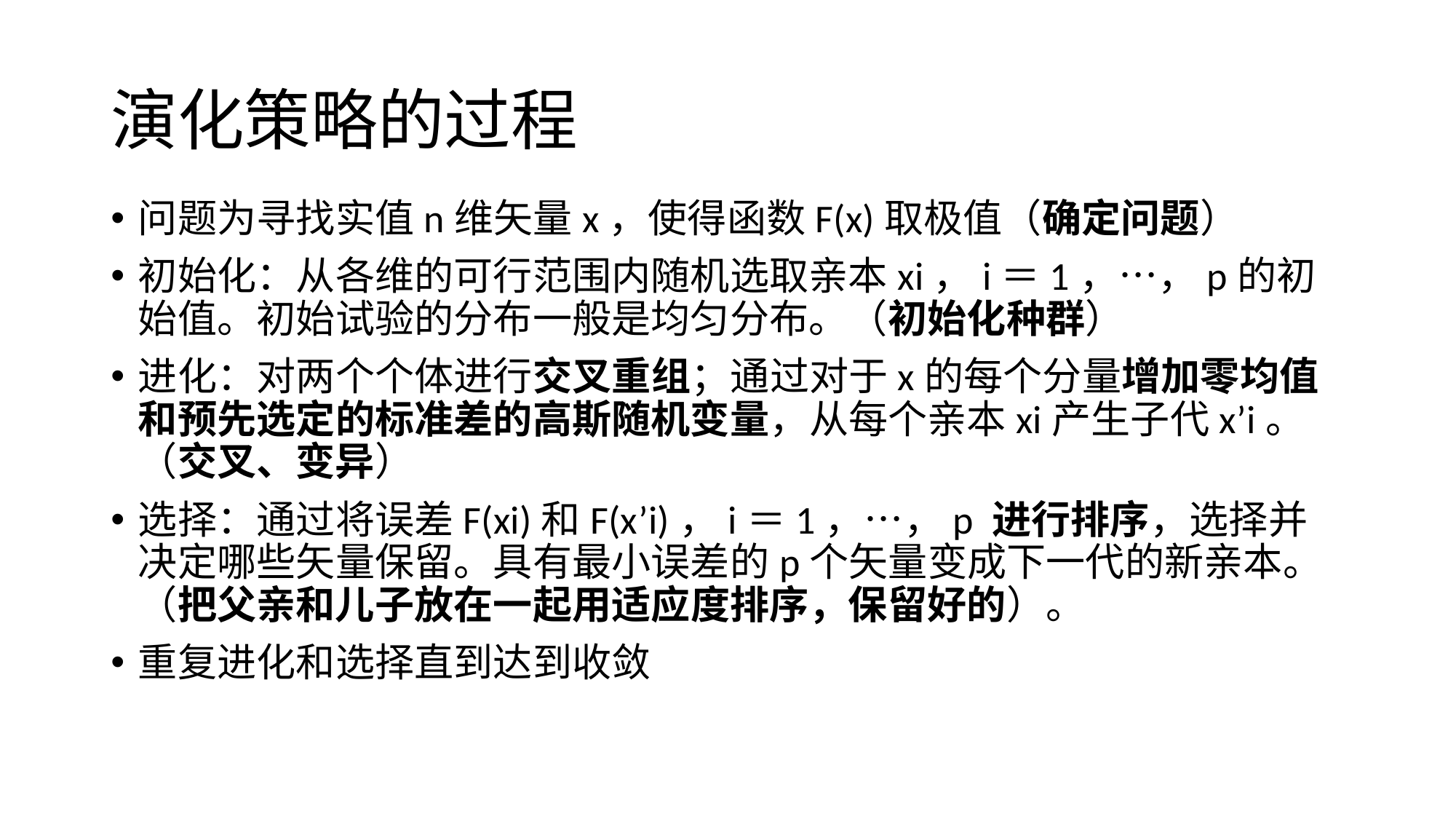

# 演化策略的过程
问题为寻找实值n维矢量x，使得函数F(x)取极值（确定问题）
初始化：从各维的可行范围内随机选取亲本xi，i＝1，…，p的初始值。初始试验的分布一般是均匀分布。（初始化种群）
进化：对两个个体进行交叉重组；通过对于x的每个分量增加零均值和预先选定的标准差的高斯随机变量，从每个亲本xi产生子代x’i。（交叉、变异）
选择：通过将误差F(xi)和F(x’i)，i＝1，…，p 进行排序，选择并决定哪些矢量保留。具有最小误差的p个矢量变成下一代的新亲本。（把父亲和儿子放在一起用适应度排序，保留好的）。
重复进化和选择直到达到收敛